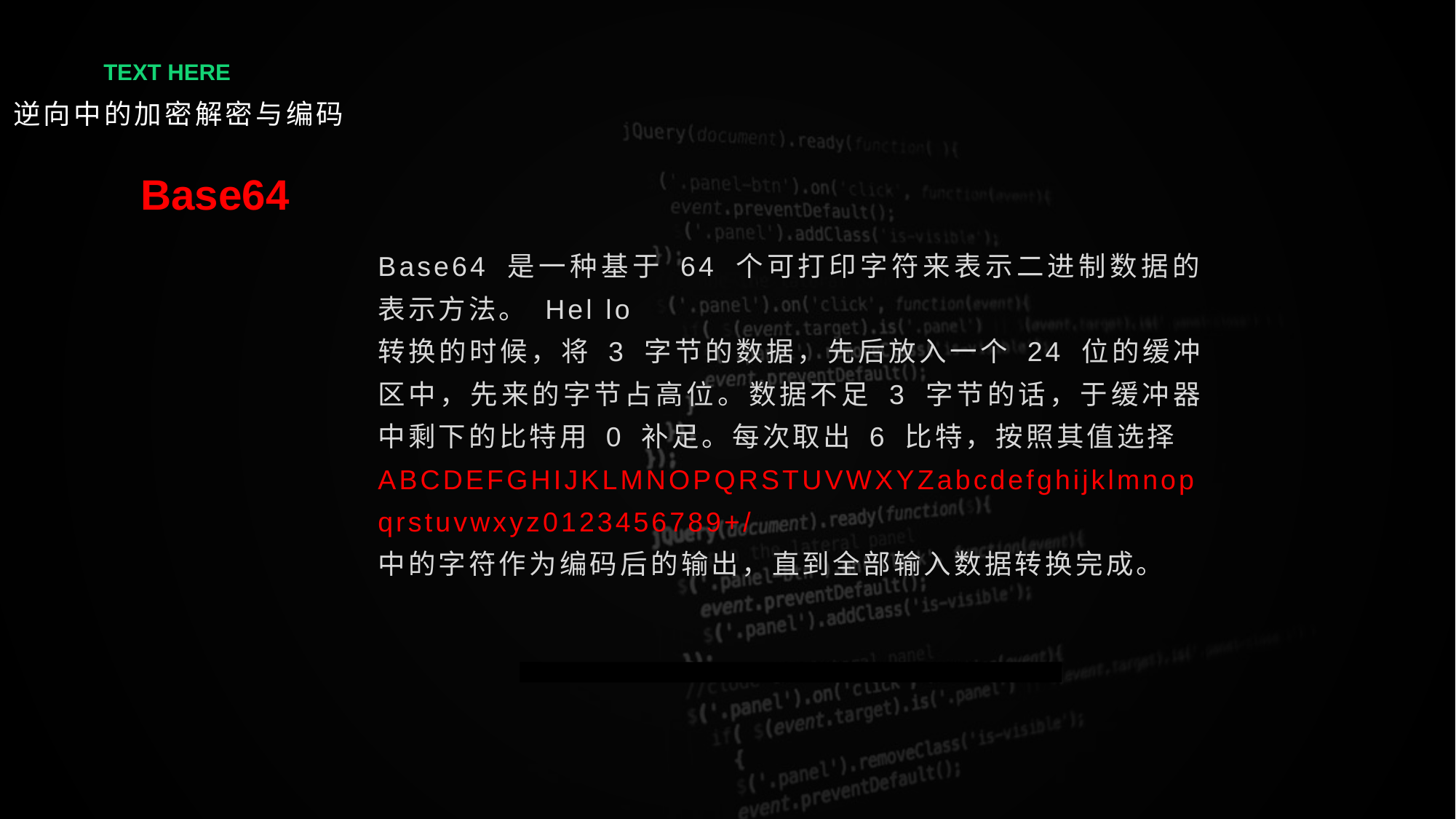

TEXT HERE
逆向中的加密解密与编码
Base64
Base64 是一种基于 64 个可打印字符来表示二进制数据的表示方法。 Hel lo
转换的时候，将 3 字节的数据，先后放入一个 24 位的缓冲区中，先来的字节占高位。数据不足 3 字节的话，于缓冲器中剩下的比特用 0 补足。每次取出 6 比特，按照其值选择
ABCDEFGHIJKLMNOPQRSTUVWXYZabcdefghijklmnopqrstuvwxyz0123456789+/
中的字符作为编码后的输出，直到全部输入数据转换完成。